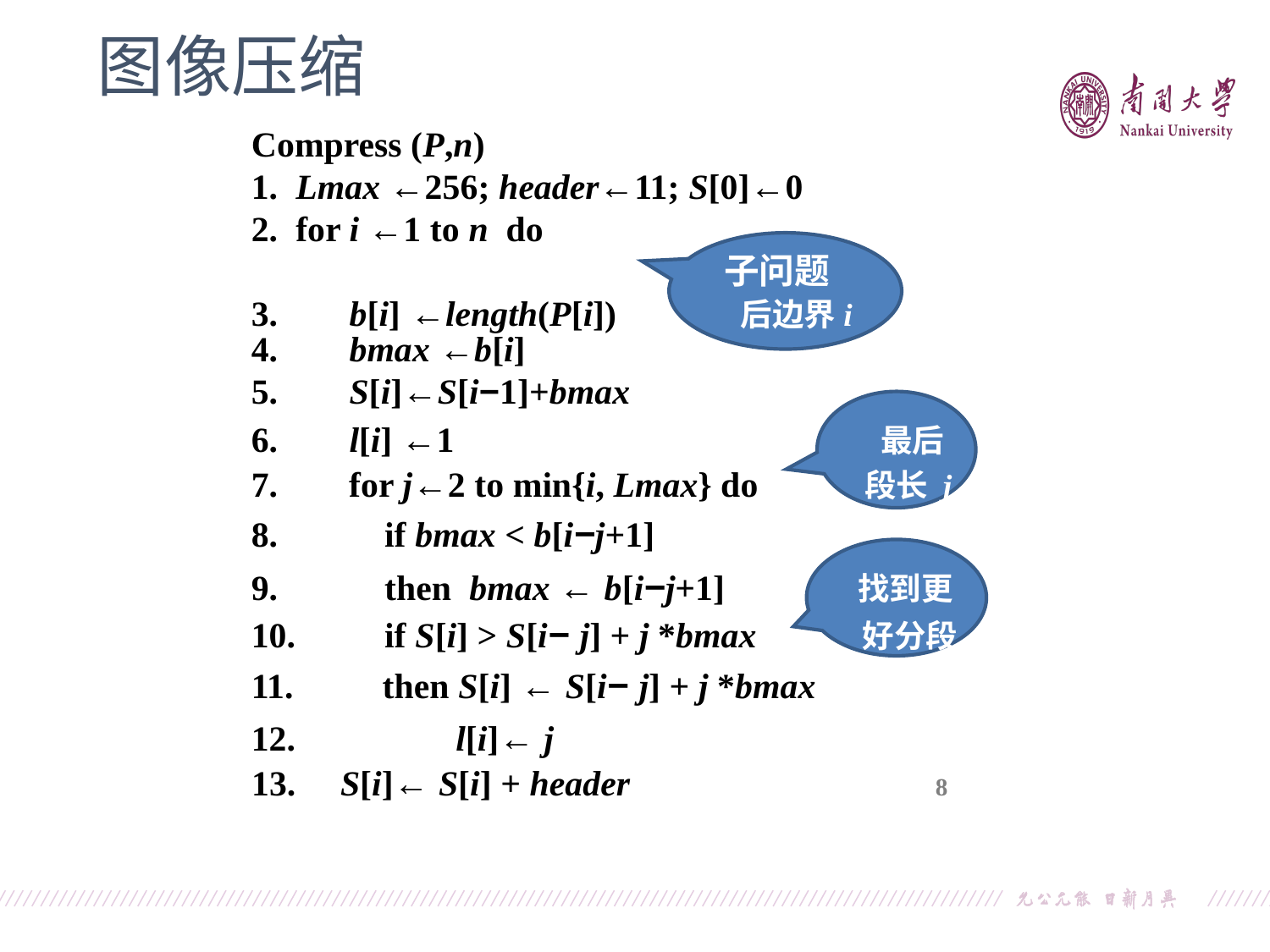

图像压缩
Compress (P,n)
1.  Lmax ←256; header←11; S[0]←0
2.  for i ←1 to n  do
	子问题
3.        b[i] ←length(P[i])             后边界i

4.        bmax ←b[i]
5.        S[i]←S[i−1]+bmax
6.        l[i] ←1                                               最后
7.        for j←2 to min{i, Lmax} do           段长 j
8.            if bmax < b[i−j+1]
9.            then  bmax ← b[i−j+1]              找到更
10.          if S[i] > S[i− j] + j *bmax           好分段
11.          then S[i] ← S[i− j] + j *bmax
12.                  l[i]← j

13.     S[i]← S[i] + header
8